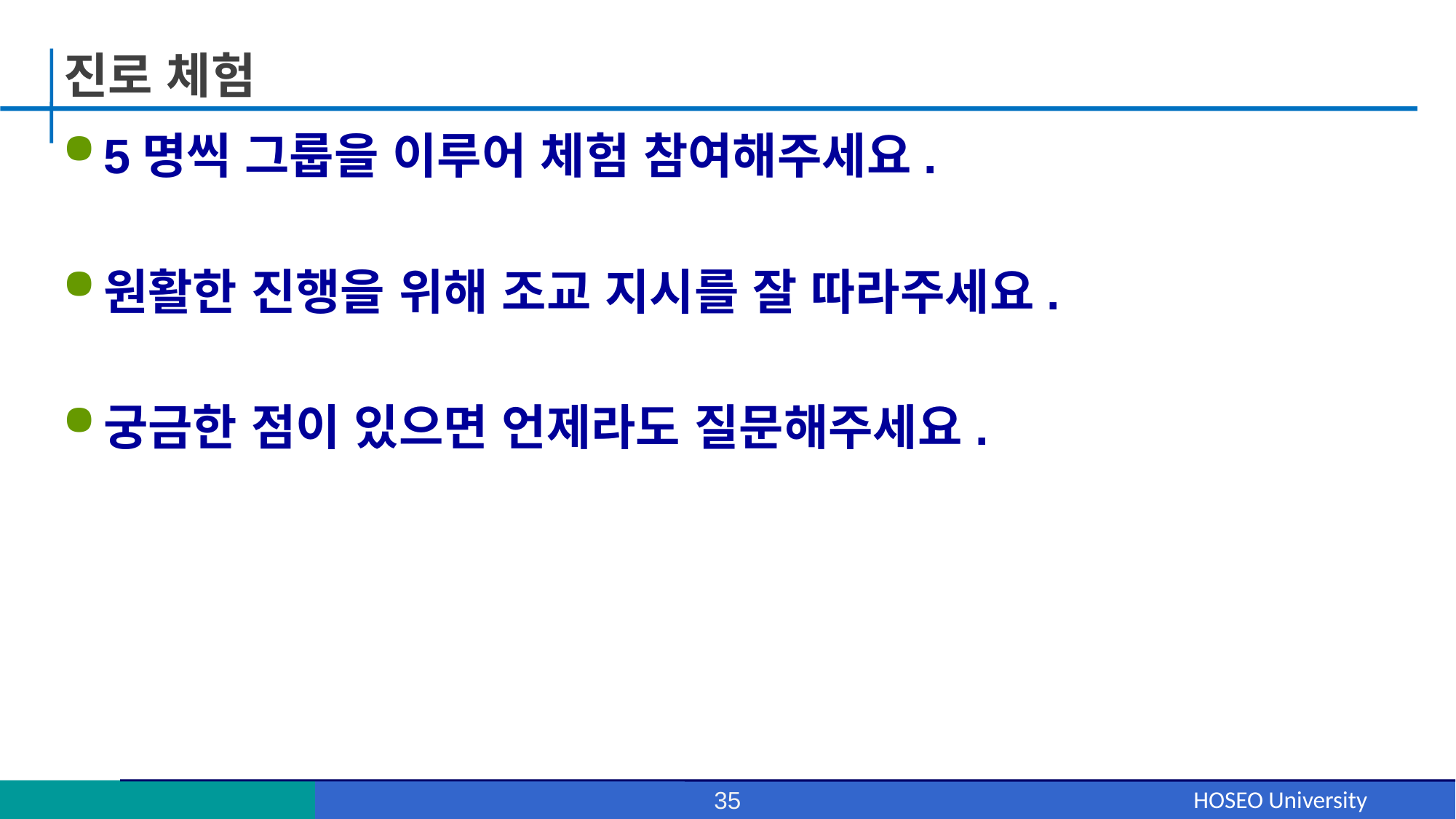

# 진로 체험
5명씩 그룹을 이루어 체험 참여해주세요.

원활한 진행을 위해 조교 지시를 잘 따라주세요.

궁금한 점이 있으면 언제라도 질문해주세요.